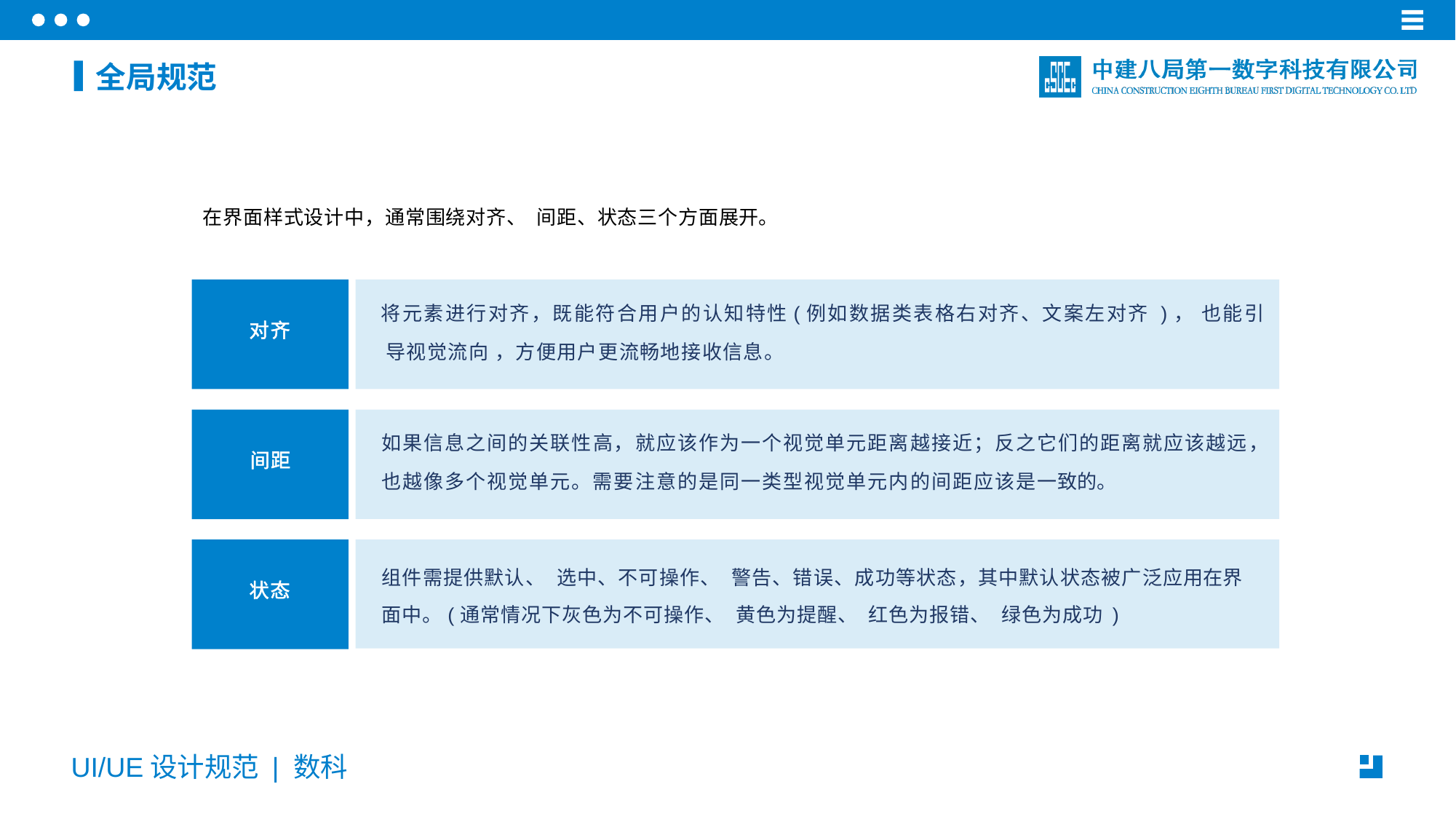

全局规范

在界面样式设计中，通常围绕对齐、  间距、状态三个方面展开。

将元素进行对齐，既能符合用户的认知特性(例如数据类表格右对齐、文案左对齐 )， 也能引     导视觉流向 ，方便用户更流畅地接收信息。

对齐

间距

如果信息之间的关联性高，就应该作为一个视觉单元距离越接近；反之它们的距离就应该越远，   也越像多个视觉单元。需要注意的是同一类型视觉单元内的间距应该是一致的。

状态

组件需提供默认、  选中、不可操作、  警告、错误、成功等状态，其中默认状态被广泛应用在界     面中。(通常情况下灰色为不可操作、  黄色为提醒、  红色为报错、  绿色为成功 )